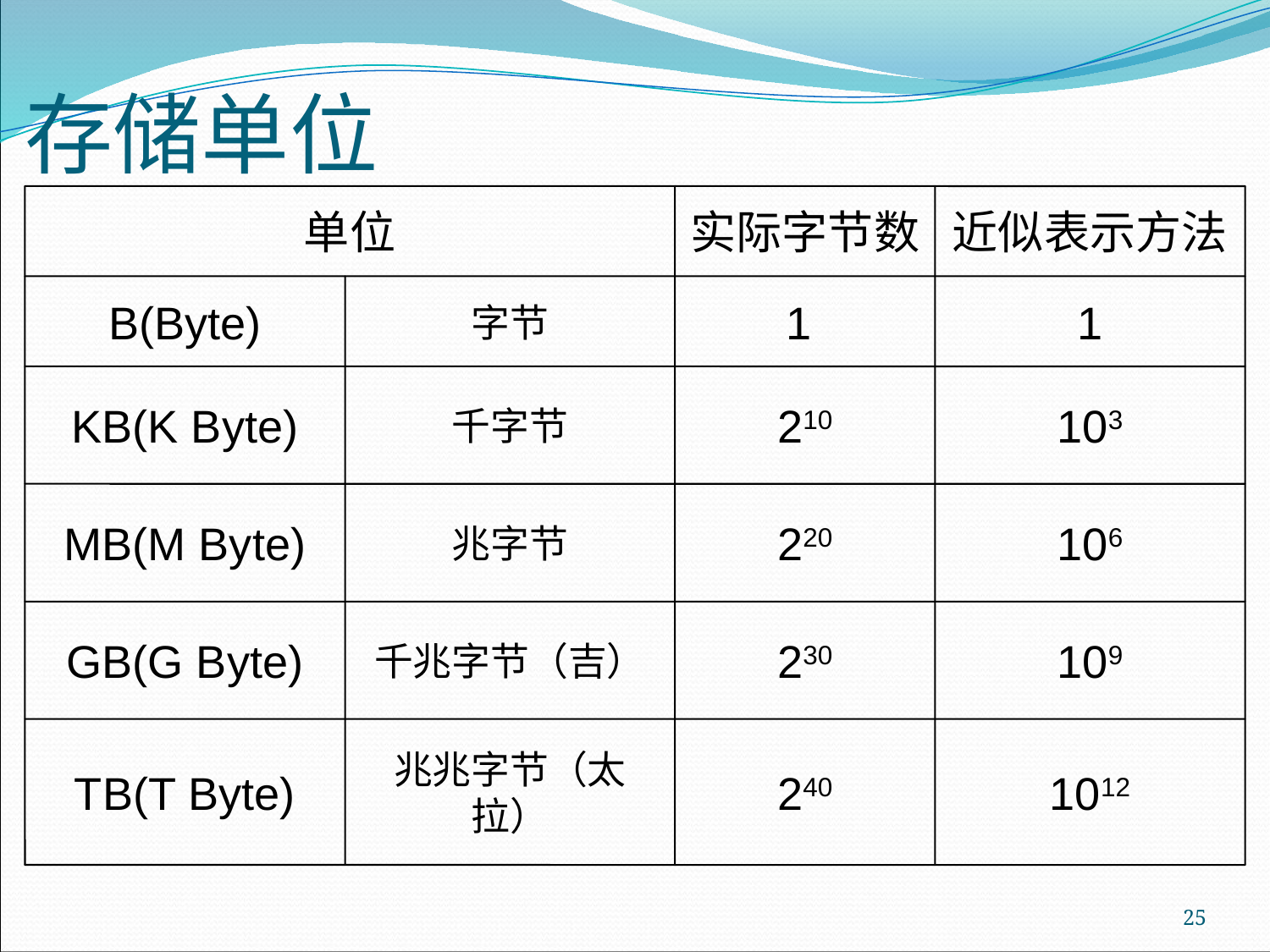

# 存储单位
单位

实际字节数

近似表示方法

B(Byte)

字节

1
1
KB(K Byte)

千字节
210
103
MB(M Byte)

兆字节
220
106
GB(G Byte)

千兆字节（吉）
230
109
TB(T Byte)

兆兆字节（太拉）
240
1012

25